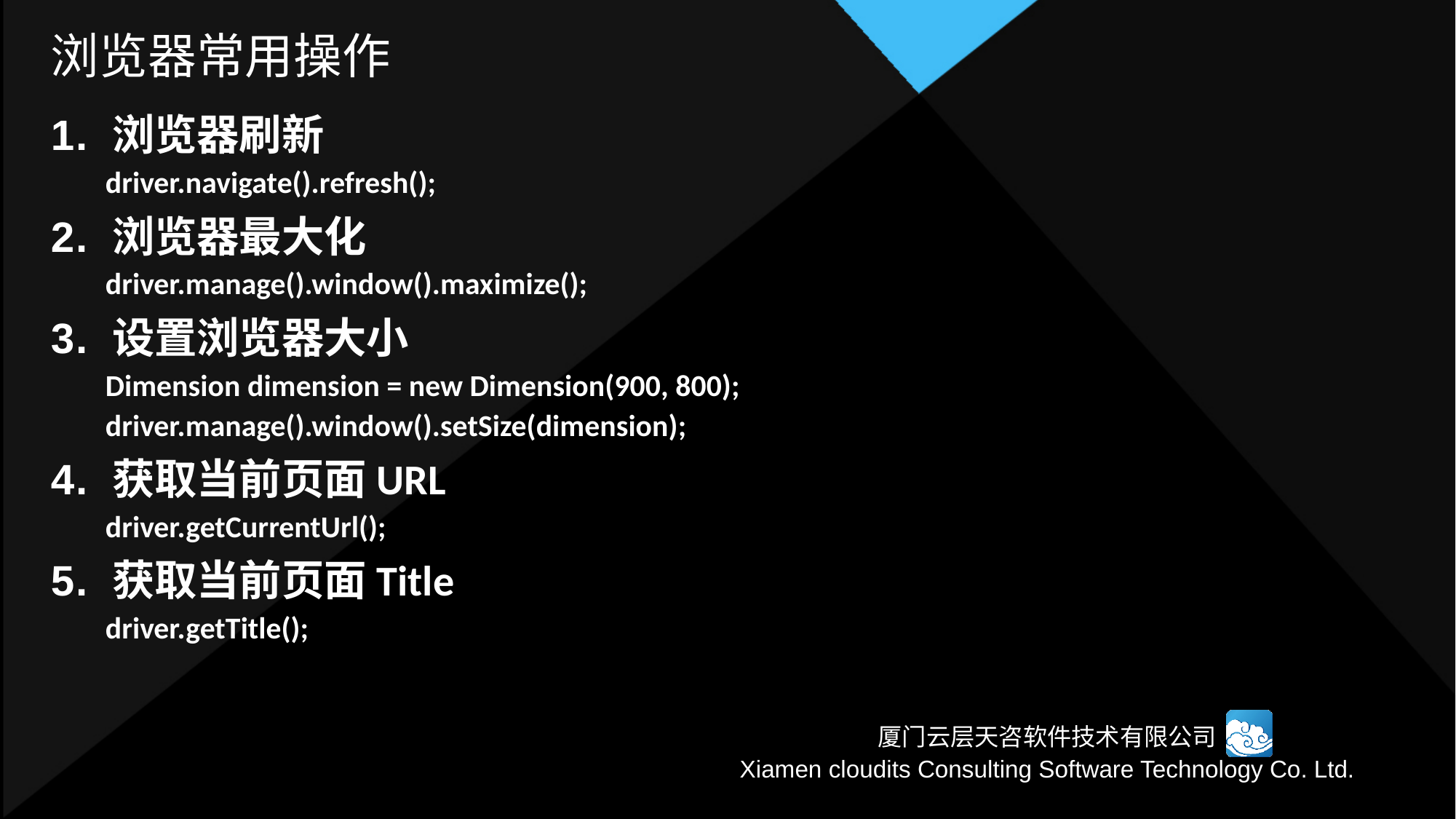

# 浏览器常用操作
浏览器刷新
driver.navigate().refresh();
浏览器最大化
driver.manage().window().maximize();
设置浏览器大小
Dimension dimension = new Dimension(900, 800);
driver.manage().window().setSize(dimension);
获取当前页面URL
driver.getCurrentUrl();
获取当前页面Title
driver.getTitle();